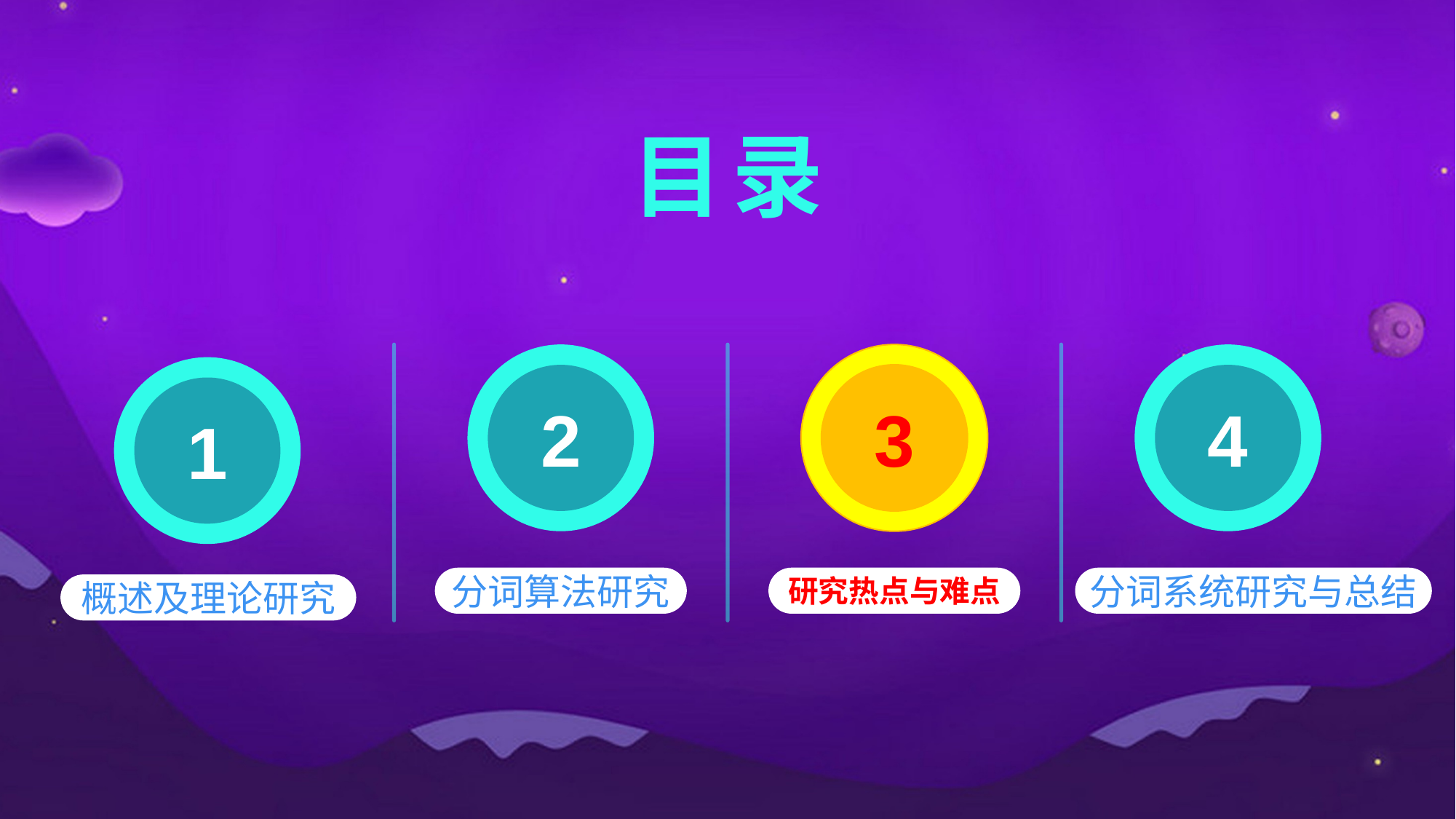

目录

2

3

4

1
分词算法研究
研究热点与难点
分词系统研究与总结
概述及理论研究